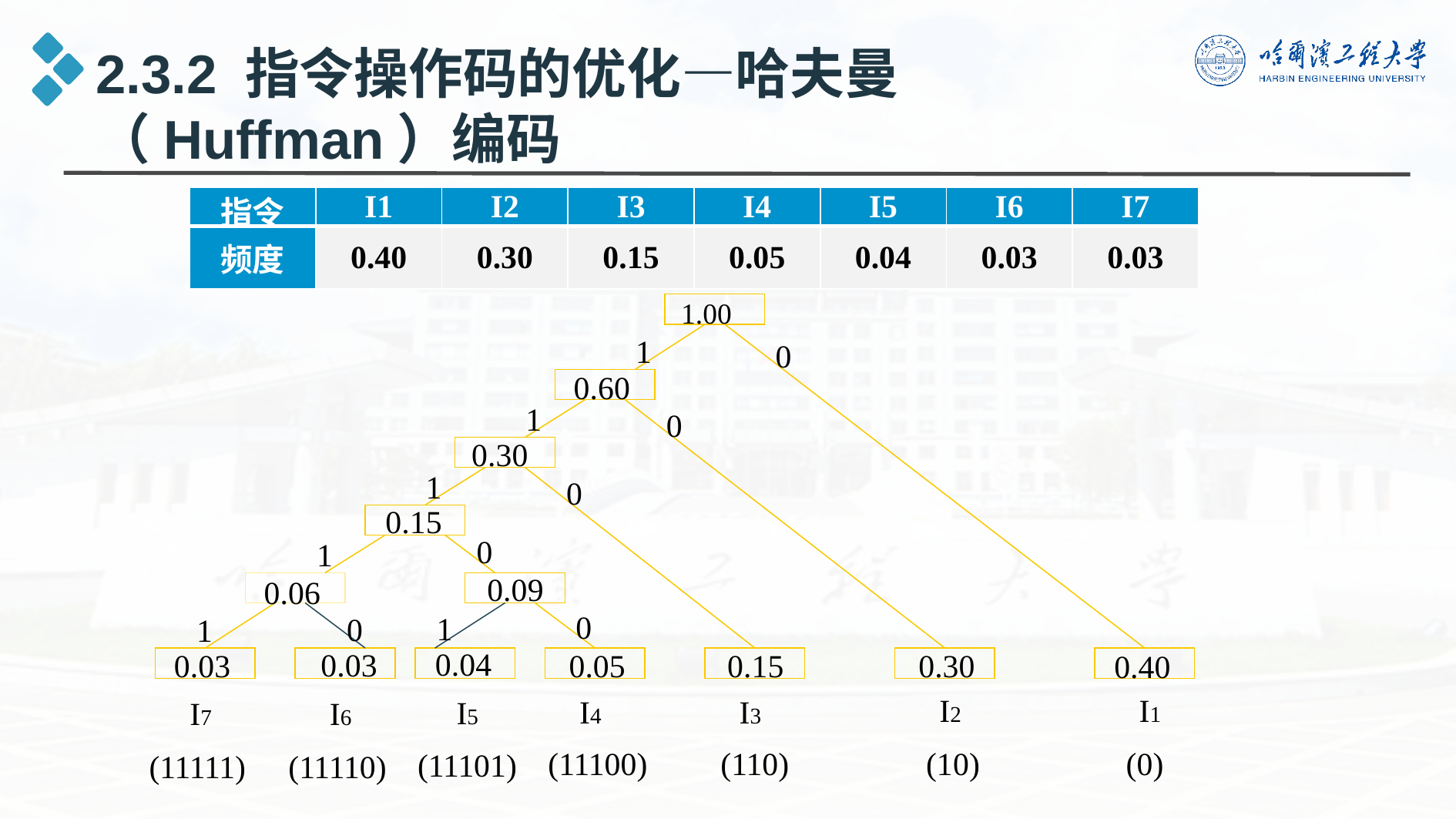

2.3.2 指令操作码的优化—哈夫曼（Huffman）编码

| 指令 | I1 | I2 | I3 | I4 | I5 | I6 | I7 |
| --- | --- | --- | --- | --- | --- | --- | --- |
| 频度 | 0.40 | 0.30 | 0.15 | 0.05 | 0.04 | 0.03 | 0.03 |
1.00

1
0
0.60

1

0
0.30

1

0
0.15

0
1

0.09
0.06

0

1

0
1
0.04
0.03
0.03
0.05
0.15
0.30
0.40

I2
I1
I4
I3
I5
I7
I6
(11100)
(110)
(10)
(0)
(11101)
(11111)
(11110)